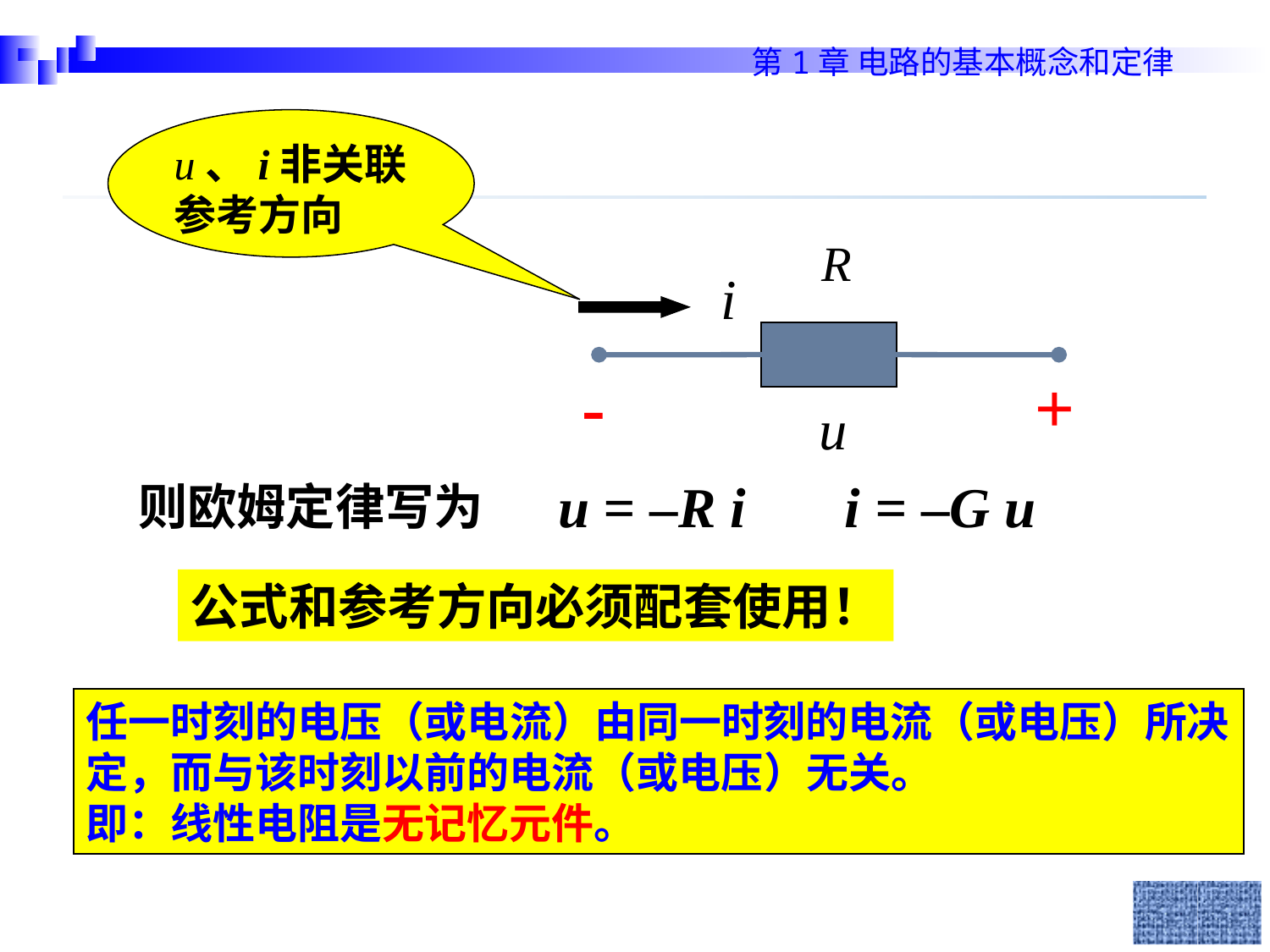

u、i非关联参考方向
R

i

-
+
u
u = –R i       i = –G u
则欧姆定律写为
公式和参考方向必须配套使用！
任一时刻的电压（或电流）由同一时刻的电流（或电压）所决定，而与该时刻以前的电流（或电压）无关。
即：线性电阻是无记忆元件。